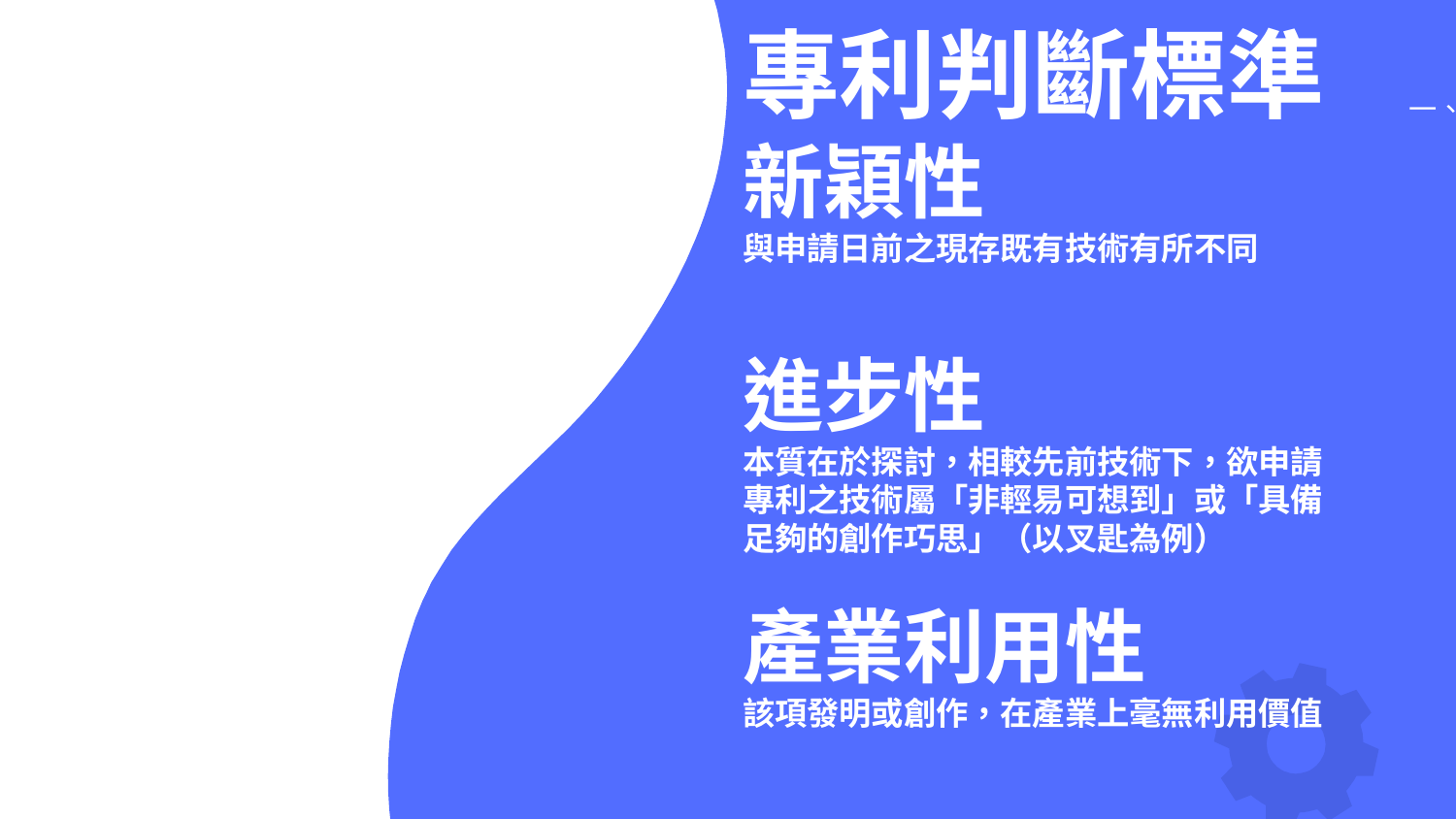

# 專利判斷標準 新穎性 與申請日前之現存既有技術有所不同 進步性 本質在於探討，相較先前技術下，欲申請專利之技術屬「非輕易可想到」或「具備足夠的創作巧思」（以叉匙為例） 產業利用性 該項發明或創作，在產業上毫無利用價值
一、